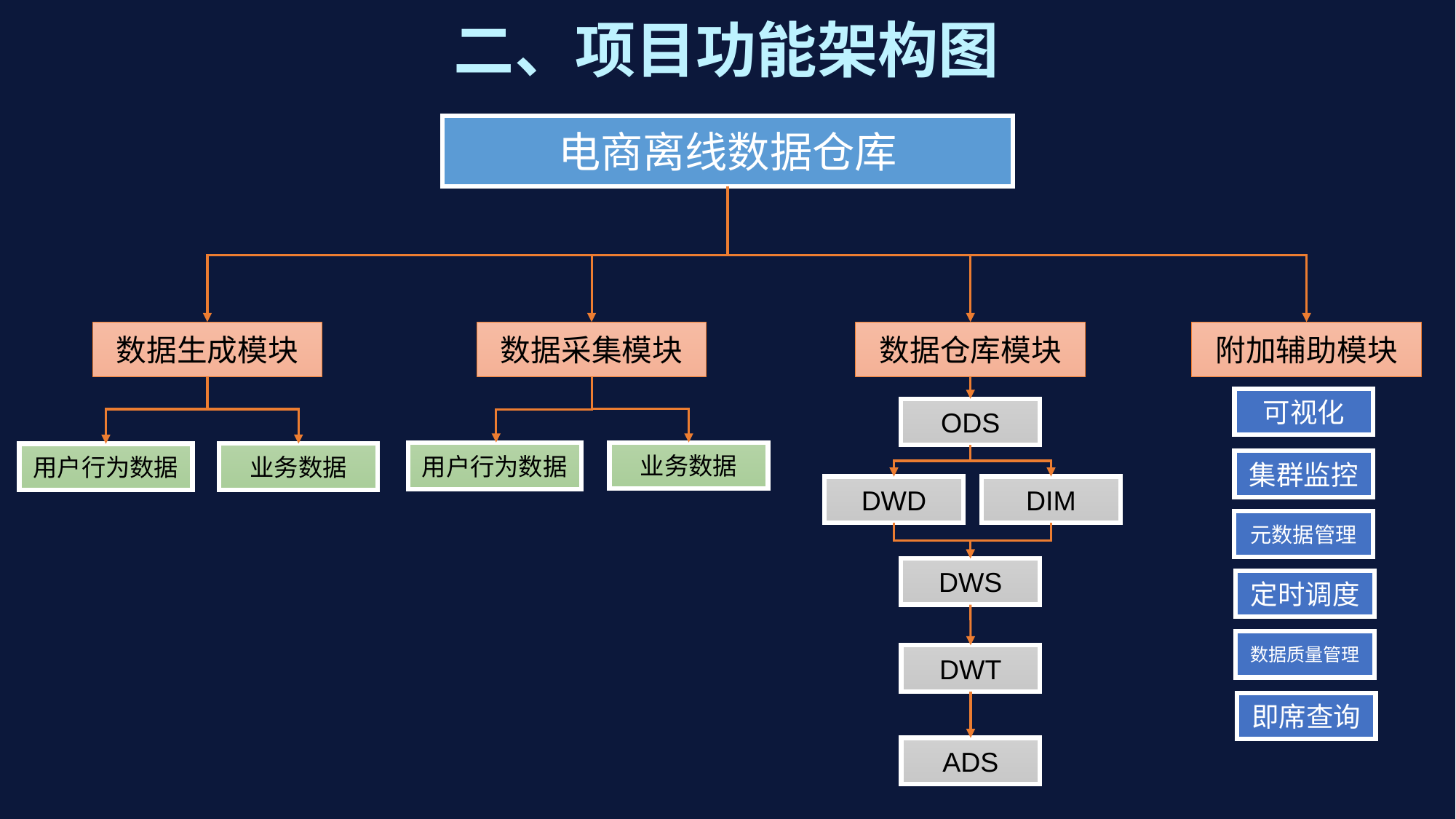

二、项目功能架构图
电商离线数据仓库
数据采集模块
数据仓库模块
附加辅助模块
数据生成模块
可视化
ODS
业务数据
用户行为数据
业务数据
用户行为数据
集群监控
DWD
DIM
元数据管理
DWS
定时调度
数据质量管理
DWT
即席查询
ADS